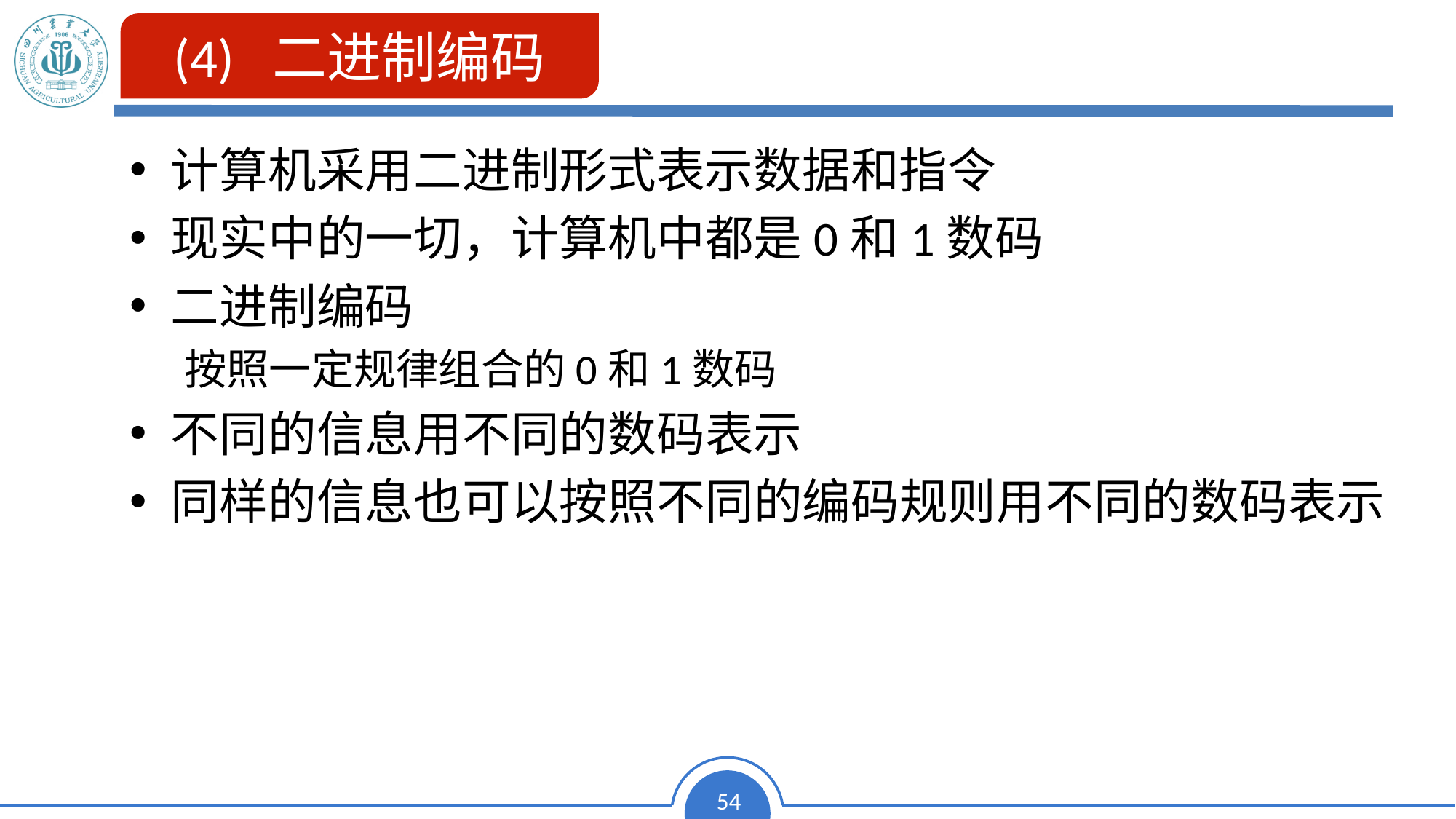

(4)  二进制编码
计算机采用二进制形式表示数据和指令
现实中的一切，计算机中都是0和1数码
二进制编码
按照一定规律组合的0和1数码
不同的信息用不同的数码表示
同样的信息也可以按照不同的编码规则用不同的数码表示